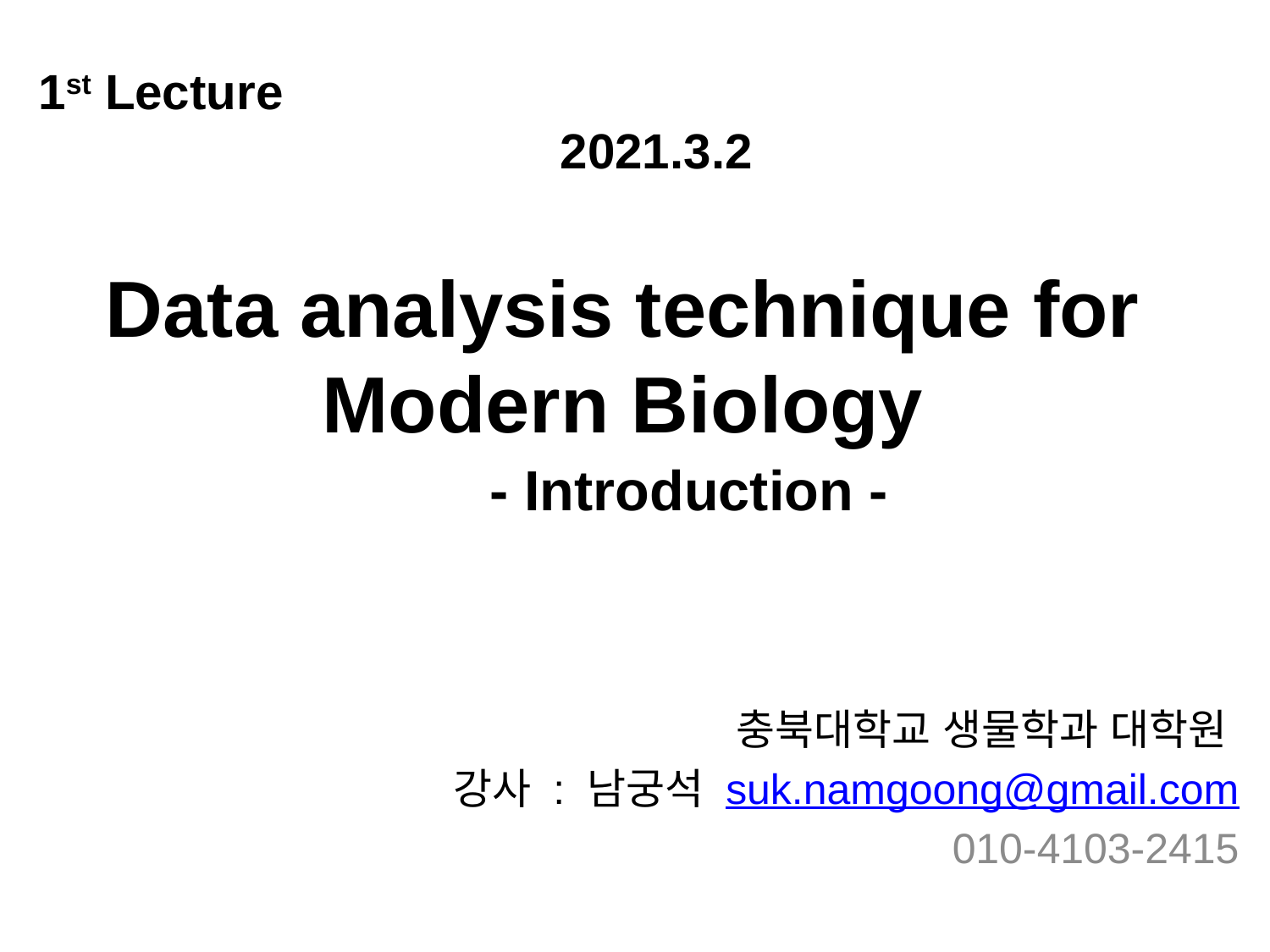

1st Lecture												 2021.3.2
# Data analysis technique for Modern Biology

- Introduction -
충북대학교 생물학과 대학원
강사 : 남궁석 suk.namgoong@gmail.com
010-4103-2415